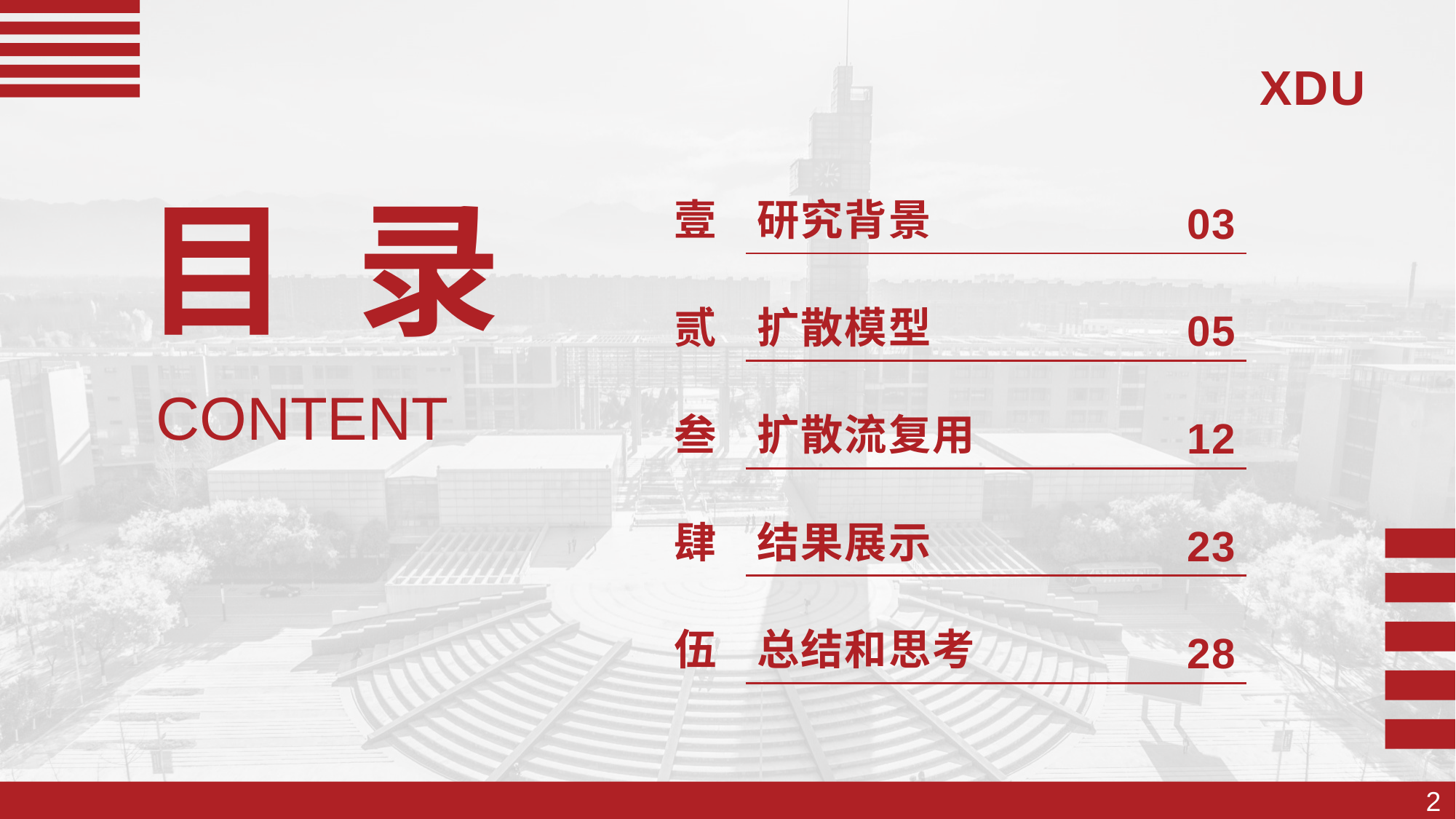

| 壹 | 研究背景 | 03 |
| --- | --- | --- |
| 贰 | 扩散模型 | 05 |
| 叁 | 扩散流复用 | 12 |
| 肆 | 结果展示 | 23 |
| 伍 | 总结和思考 | 28 |
目  录
CONTENT

2